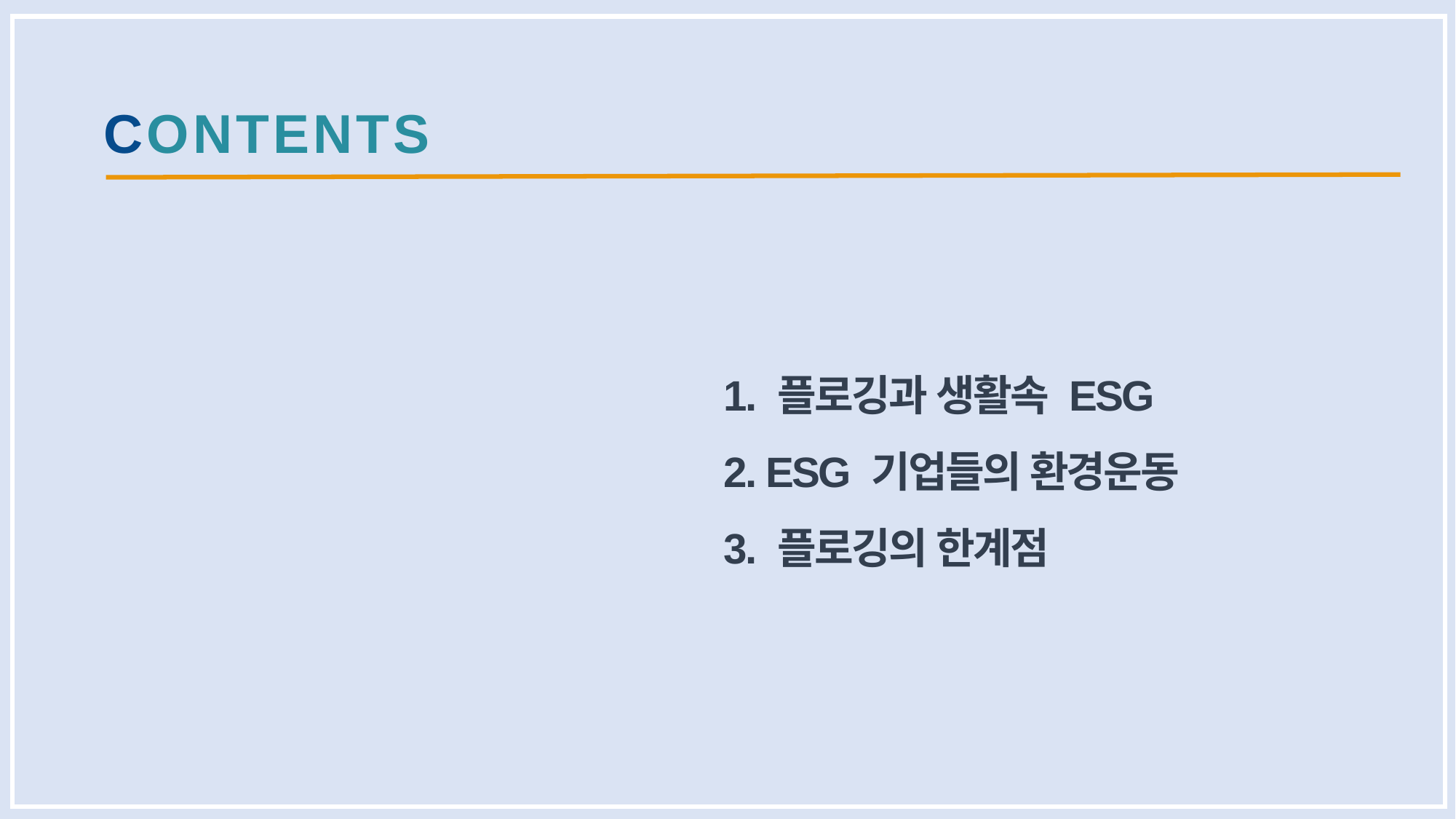

CONTENTS
1. 플로깅과 생활속 ESG
2. ESG 기업들의 환경운동
3. 플로깅의 한계점